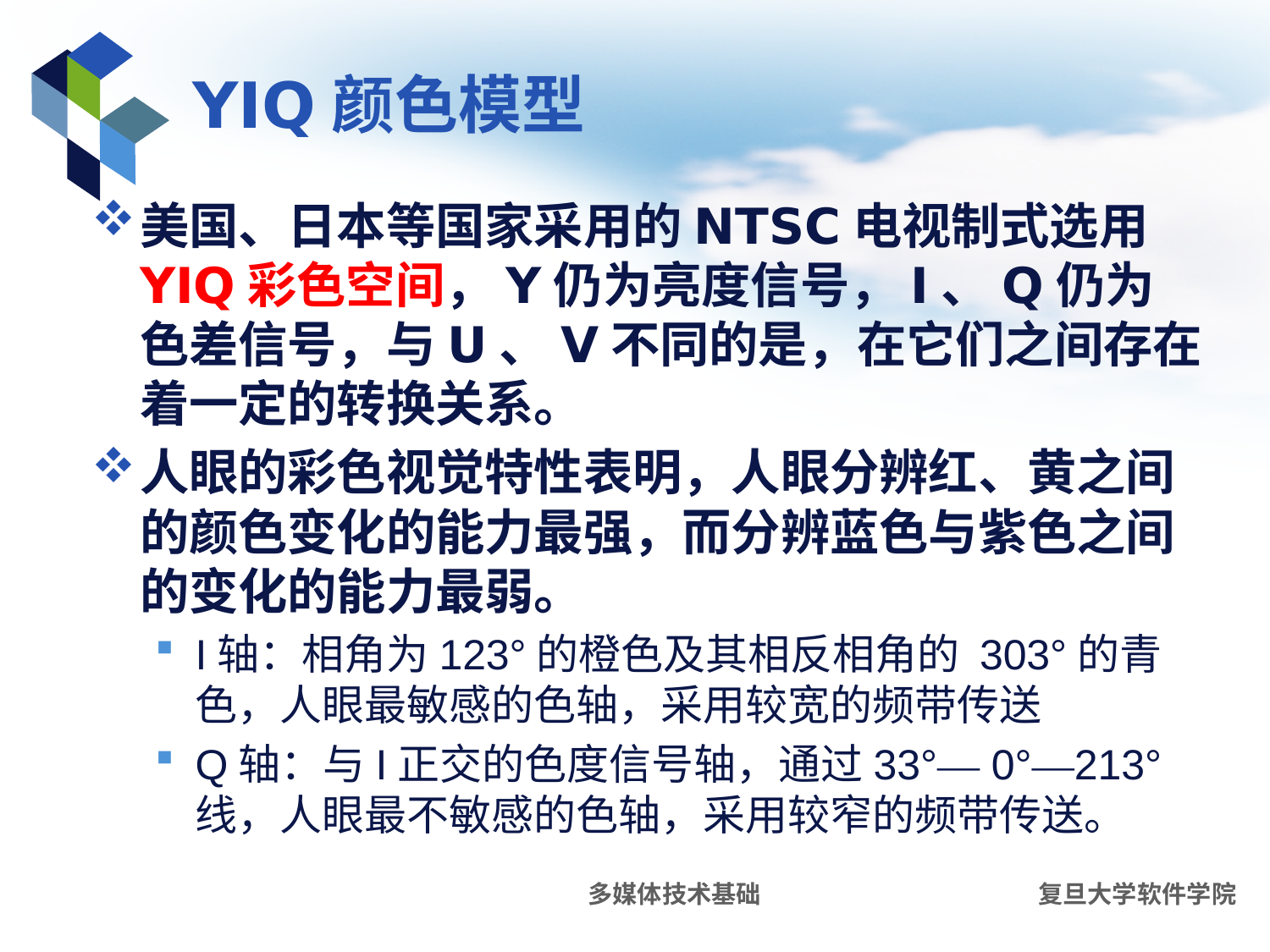

# YIQ颜色模型
美国、日本等国家采用的NTSC电视制式选用YIQ彩色空间，Y仍为亮度信号，I、Q仍为色差信号，与U、V不同的是，在它们之间存在着一定的转换关系。
人眼的彩色视觉特性表明，人眼分辨红、黄之间的颜色变化的能力最强，而分辨蓝色与紫色之间的变化的能力最弱。
I轴：相角为123°的橙色及其相反相角的 303°的青色，人眼最敏感的色轴，采用较宽的频带传送
Q轴：与I正交的色度信号轴，通过33°— 0°—213°线，人眼最不敏感的色轴，采用较窄的频带传送。
多媒体技术基础